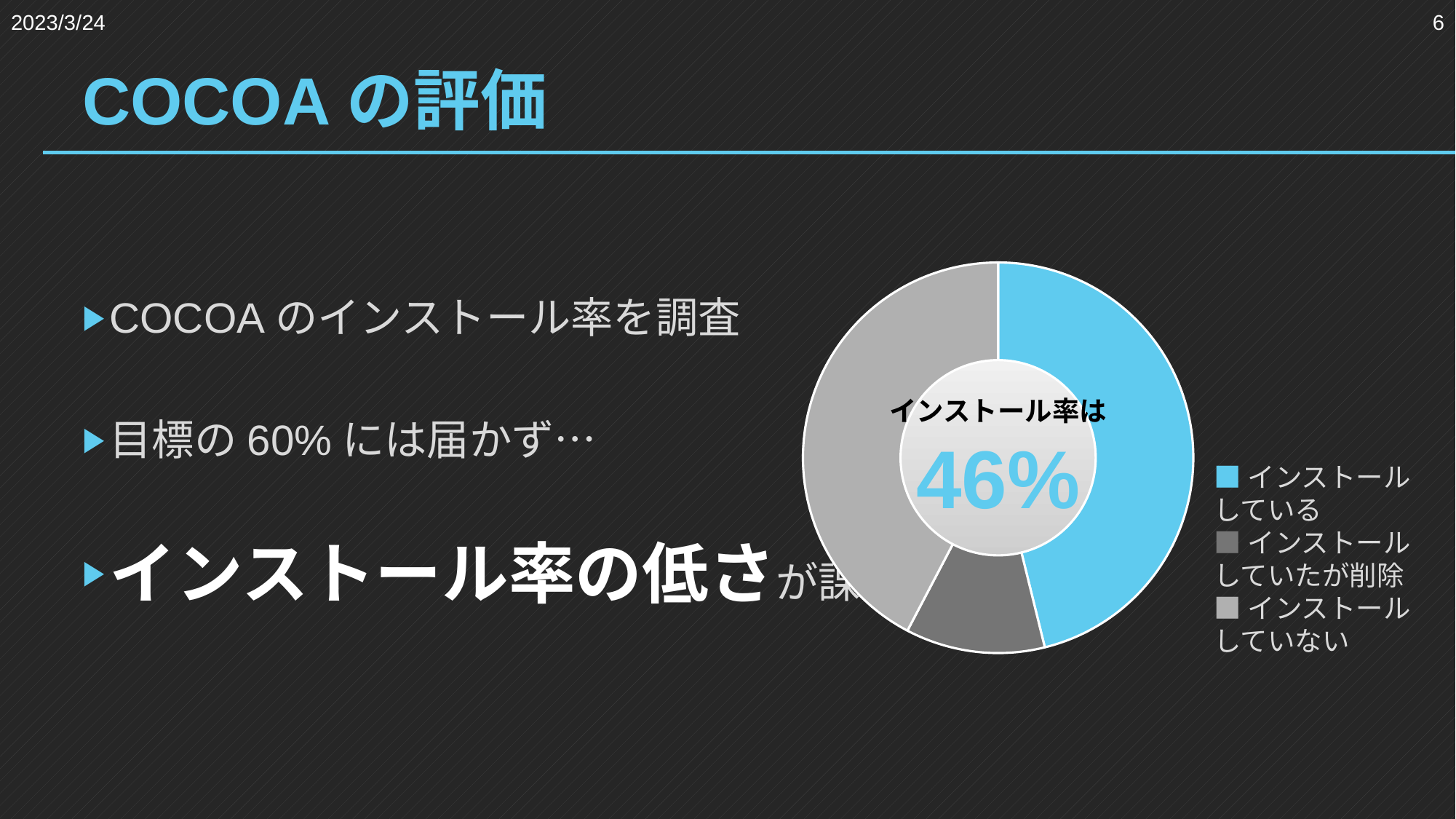

2023/3/24
6
# COCOAの評価

### Chart:

| Category | 　 |
|---|---|
| インストールしている | 12.0 |
| インストールしていたが削除した | 3.0 |
| インストールしていない | 11.0 |
インストール率は
46%
COCOAのインストール率を調査

目標の60%には届かず…

インストール率の低さが課題
■インストールしている
■インストールしていたが削除
■インストールしていない